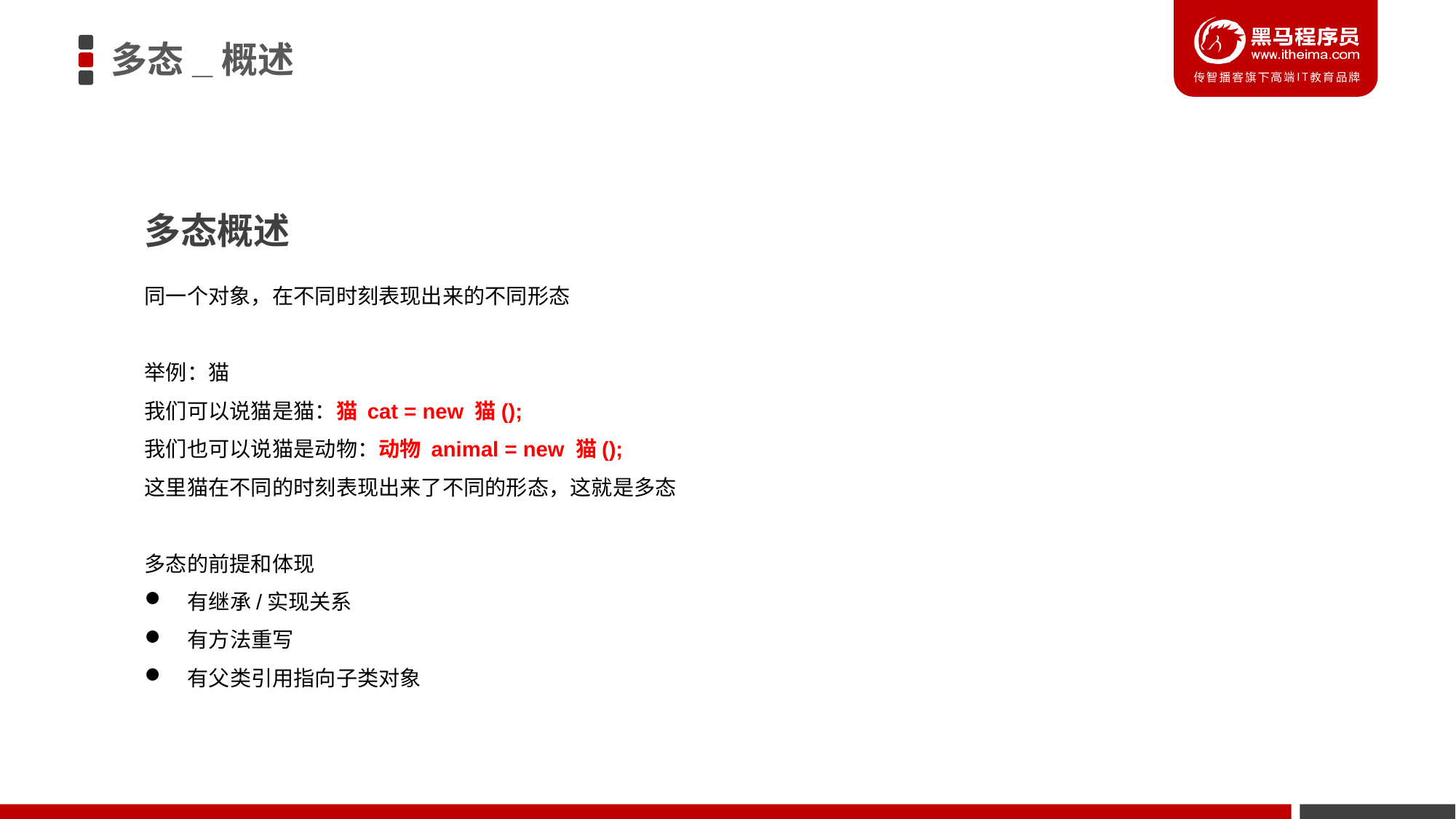

多态_概述
多态概述
同一个对象，在不同时刻表现出来的不同形态

举例：猫
我们可以说猫是猫：猫 cat = new 猫();
我们也可以说猫是动物：动物 animal = new 猫();
这里猫在不同的时刻表现出来了不同的形态，这就是多态

多态的前提和体现
有继承/实现关系
有方法重写
有父类引用指向子类对象